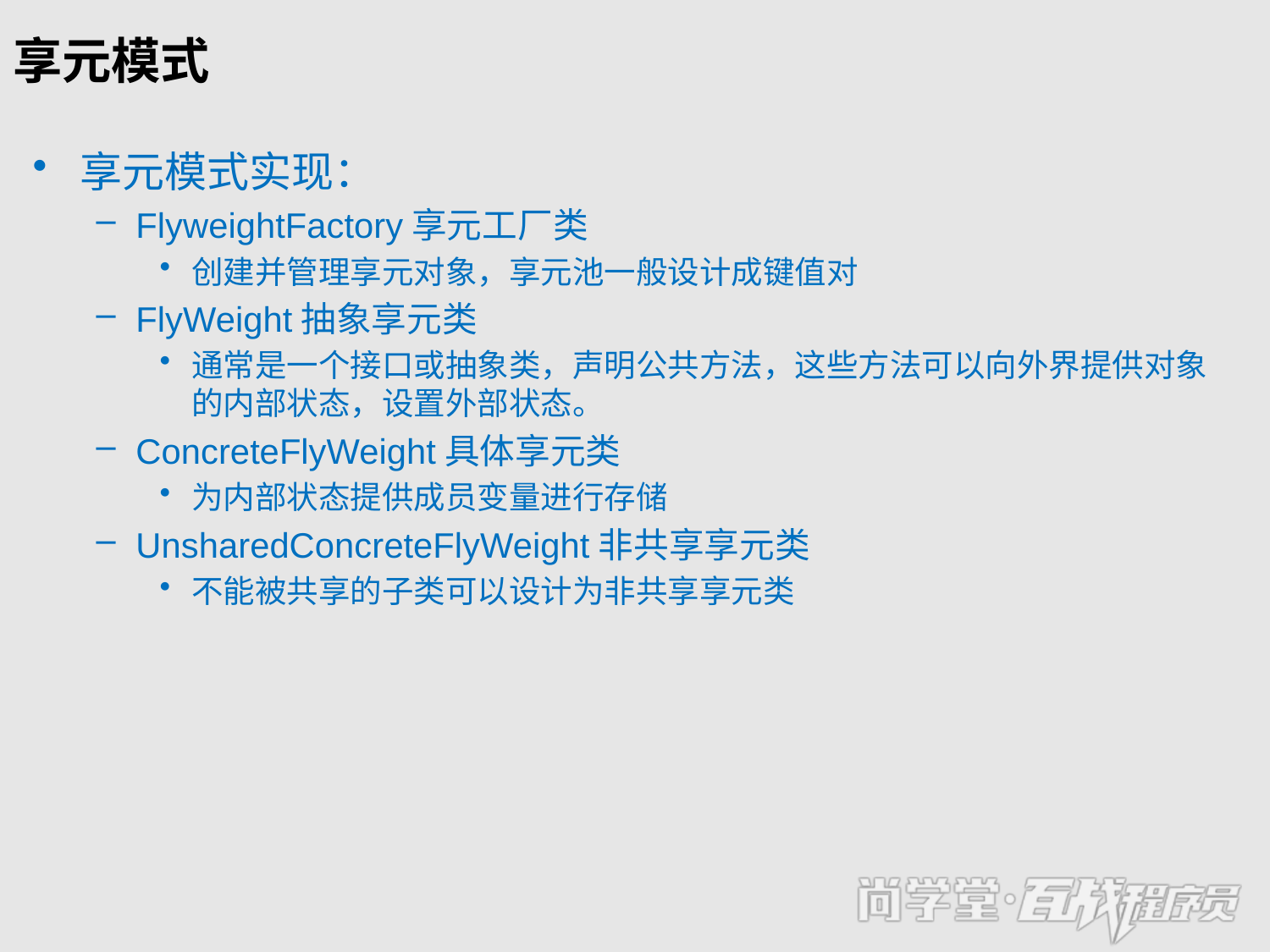

# 享元模式
享元模式实现：
FlyweightFactory享元工厂类
创建并管理享元对象，享元池一般设计成键值对
FlyWeight抽象享元类
通常是一个接口或抽象类，声明公共方法，这些方法可以向外界提供对象的内部状态，设置外部状态。
ConcreteFlyWeight具体享元类
为内部状态提供成员变量进行存储
UnsharedConcreteFlyWeight非共享享元类
不能被共享的子类可以设计为非共享享元类